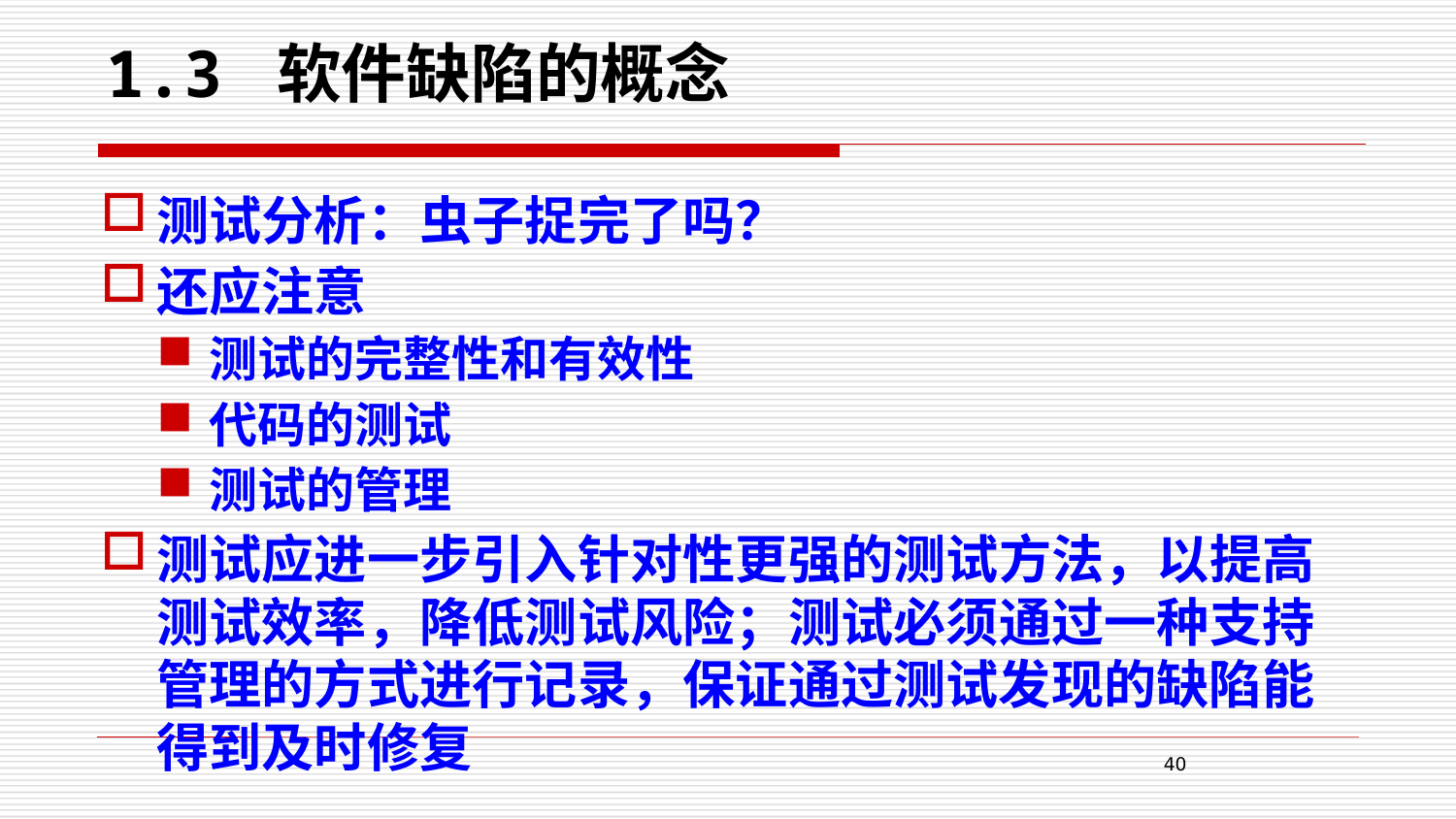

# 1.3 软件缺陷的概念
测试分析：虫子捉完了吗？
还应注意
测试的完整性和有效性
代码的测试
测试的管理
测试应进一步引入针对性更强的测试方法，以提高测试效率，降低测试风险；测试必须通过一种支持管理的方式进行记录，保证通过测试发现的缺陷能得到及时修复
40